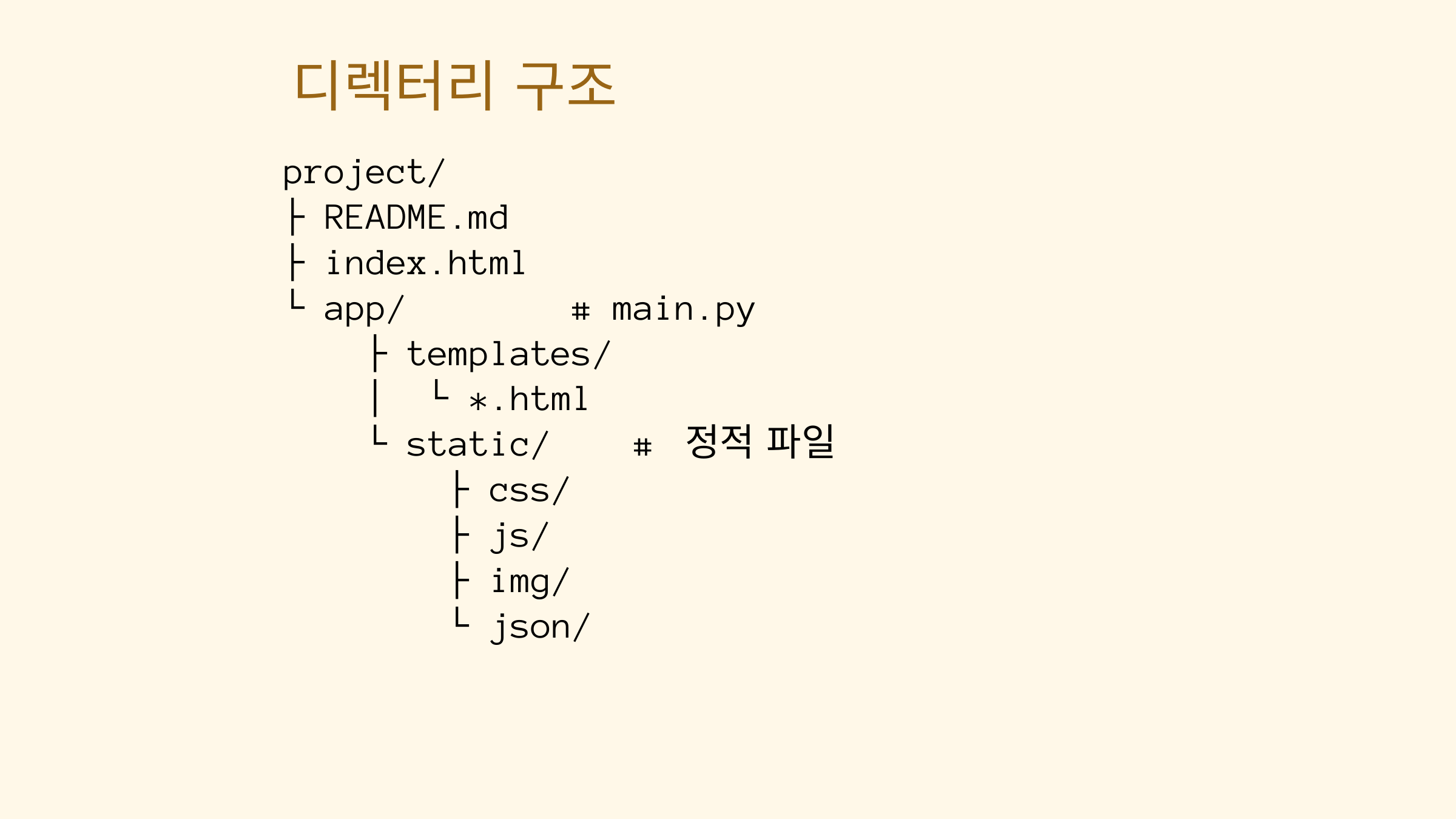

디렉터리 구조
project/
├ README.md
├ index.html
└ app/        # main.py
    ├ templates/
    │  └ *.html
    └ static/    # 정적 파일
        ├ css/
        ├ js/
        ├ img/
        └ json/